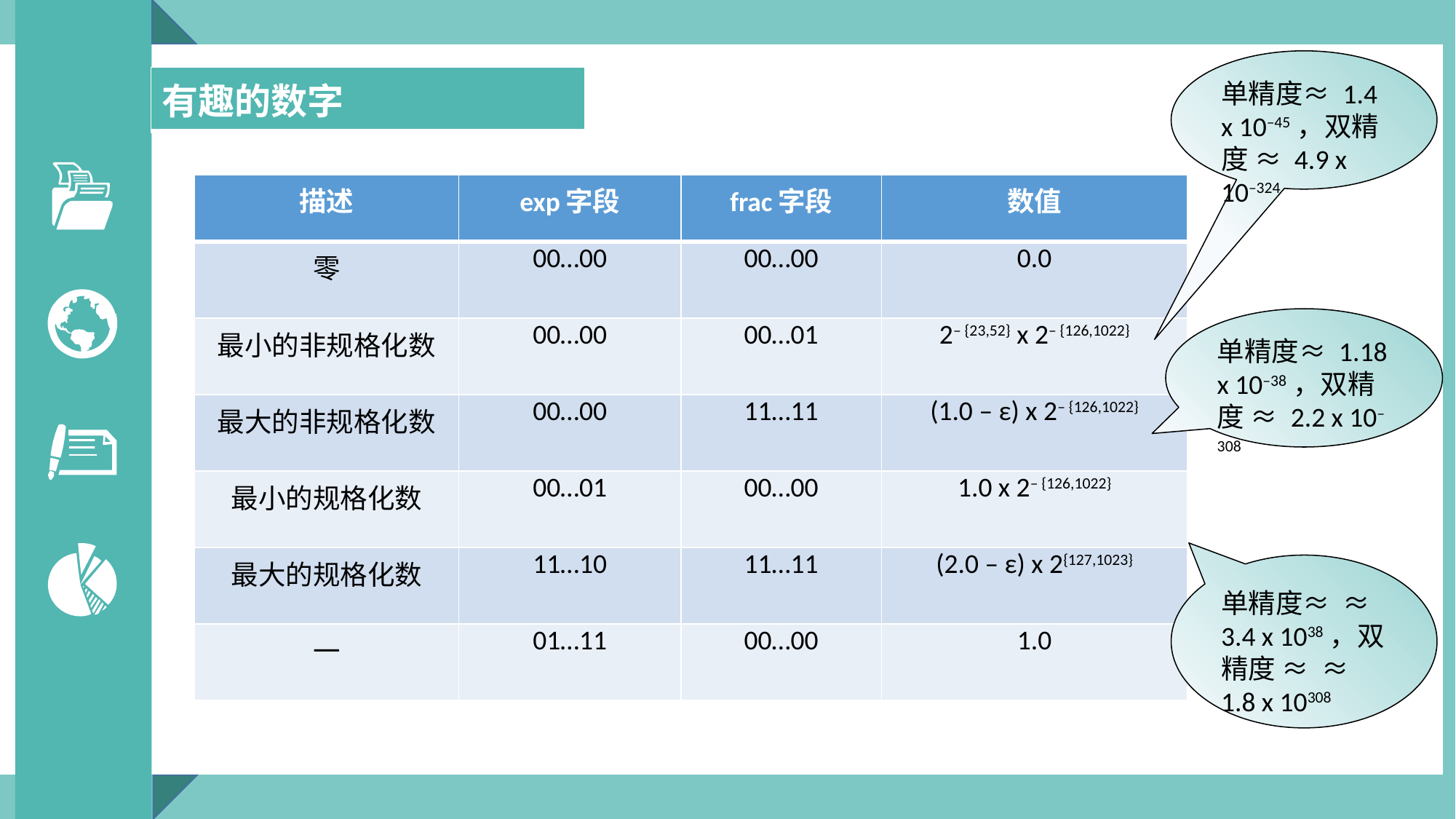

单精度≈ 1.4 x 10–45，双精度 ≈ 4.9 x 10–324

| 有趣的数字 |
| --- |
| 描述 | exp字段 | frac字段 | 数值 |
| --- | --- | --- | --- |
| 零 | 00…00 | 00…00 | 0.0 |
| 最小的非规格化数 | 00…00 | 00…01 | 2– {23,52} x 2– {126,1022} |
| 最大的非规格化数 | 00…00 | 11…11 | (1.0 – ε) x 2– {126,1022} |
| 最小的规格化数 | 00…01 | 00…00 | 1.0 x 2– {126,1022} |
| 最大的规格化数 | 11…10 | 11…11 | (2.0 – ε) x 2{127,1023} |
| 一 | 01…11 | 00…00 | 1.0 |
C
单精度≈ 1.18 x 10–38，双精度 ≈ 2.2 x 10–308

C
单精度≈  ≈ 3.4 x 1038，双精度 ≈  ≈ 1.8 x 10308